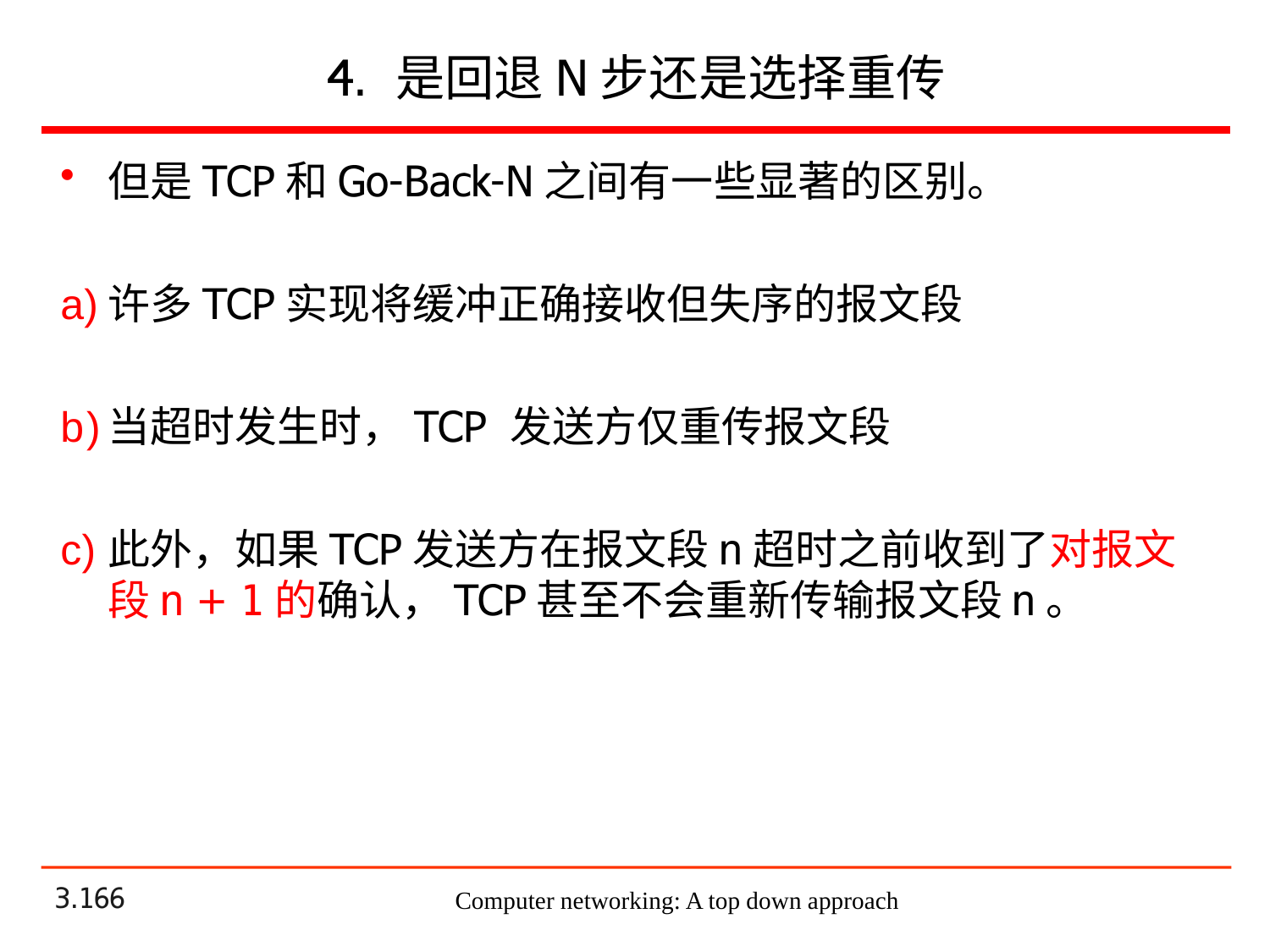

# 4. 是回退N步还是选择重传
但是TCP和Go-Back-N之间有一些显著的区别。

许多TCP实现将缓冲正确接收但失序的报文段

当超时发生时，TCP 发送方仅重传报文段

此外，如果TCP发送方在报文段n超时之前收到了对报文段n + 1的确认，TCP甚至不会重新传输报文段n。
Computer networking: A top down approach